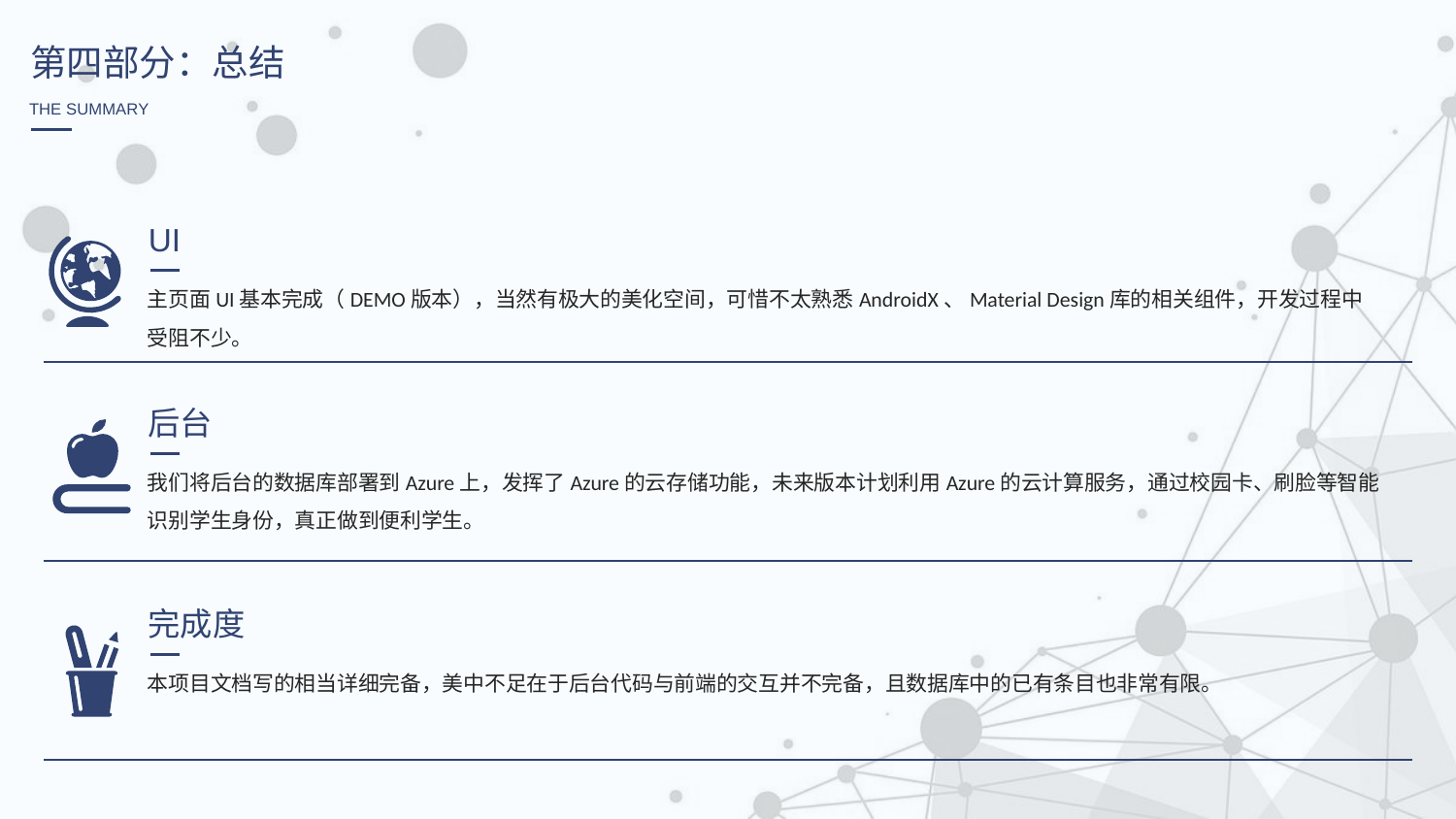

第四部分：总结
THE SUMMARY
UI

主页面UI基本完成（DEMO版本），当然有极大的美化空间，可惜不太熟悉AndroidX、Material Design库的相关组件，开发过程中受阻不少。
后台

我们将后台的数据库部署到Azure上，发挥了Azure的云存储功能，未来版本计划利用Azure的云计算服务，通过校园卡、刷脸等智能识别学生身份，真正做到便利学生。
完成度

本项目文档写的相当详细完备，美中不足在于后台代码与前端的交互并不完备，且数据库中的已有条目也非常有限。